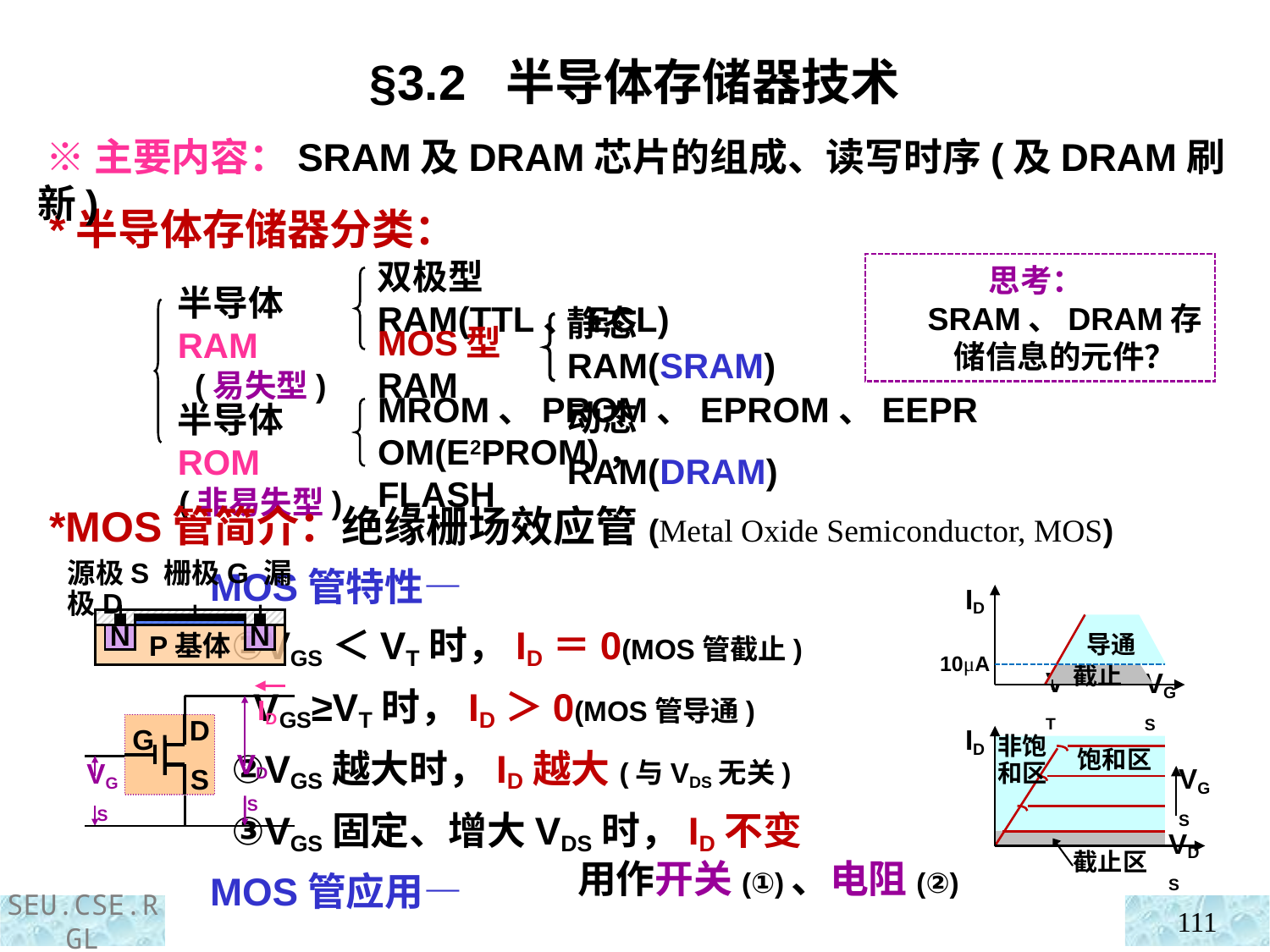

§3.2  半导体存储器技术
 ※主要内容：SRAM及DRAM芯片的组成、读写时序(及DRAM刷新)
 *半导体存储器分类：
双极型RAM(TTL、ECL)

半导体RAM
(易失型)

MOS型RAM
半导体ROM
(非易失型)
静态RAM(SRAM)
动态RAM(DRAM)

MROM、PROM、EPROM、EEPROM(E2PROM)，
FLASH

思考：SRAM、DRAM存储信息的元件？
 *MOS管简介：绝缘栅场效应管(Metal Oxide Semiconductor, MOS)
                MOS管特性—
                  ①VGS＜VT时，ID＝0(MOS管截止)
                    VGS≥VT时，ID＞0(MOS管导通)
                  ②VGS越大时，ID越大(与VDS无关)
                  ③VGS固定、增大VDS时，ID不变
                MOS管应用—
源极S 栅极G 漏极D

P基体
N
N
D

G
S
ID
导通
10μA
截止
VT
VGS
ID
VDS
VGS
ID

非饱和区

饱和区

VGS

VDS
截止区
用作开关(①)、电阻(②)
111